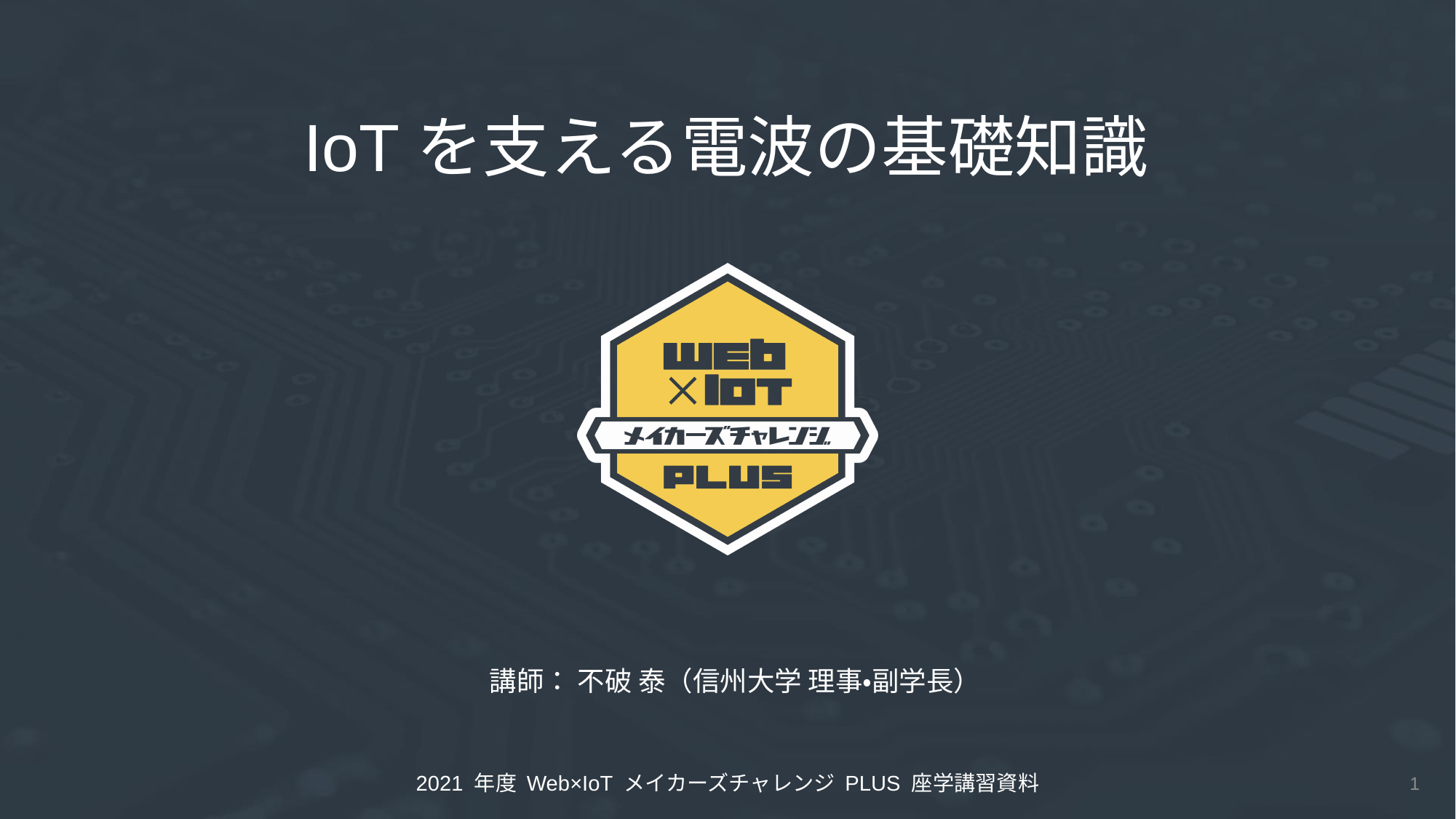

# IoTを支える電波の基礎知識
講師： 不破 泰（信州大学 理事・副学長）
1